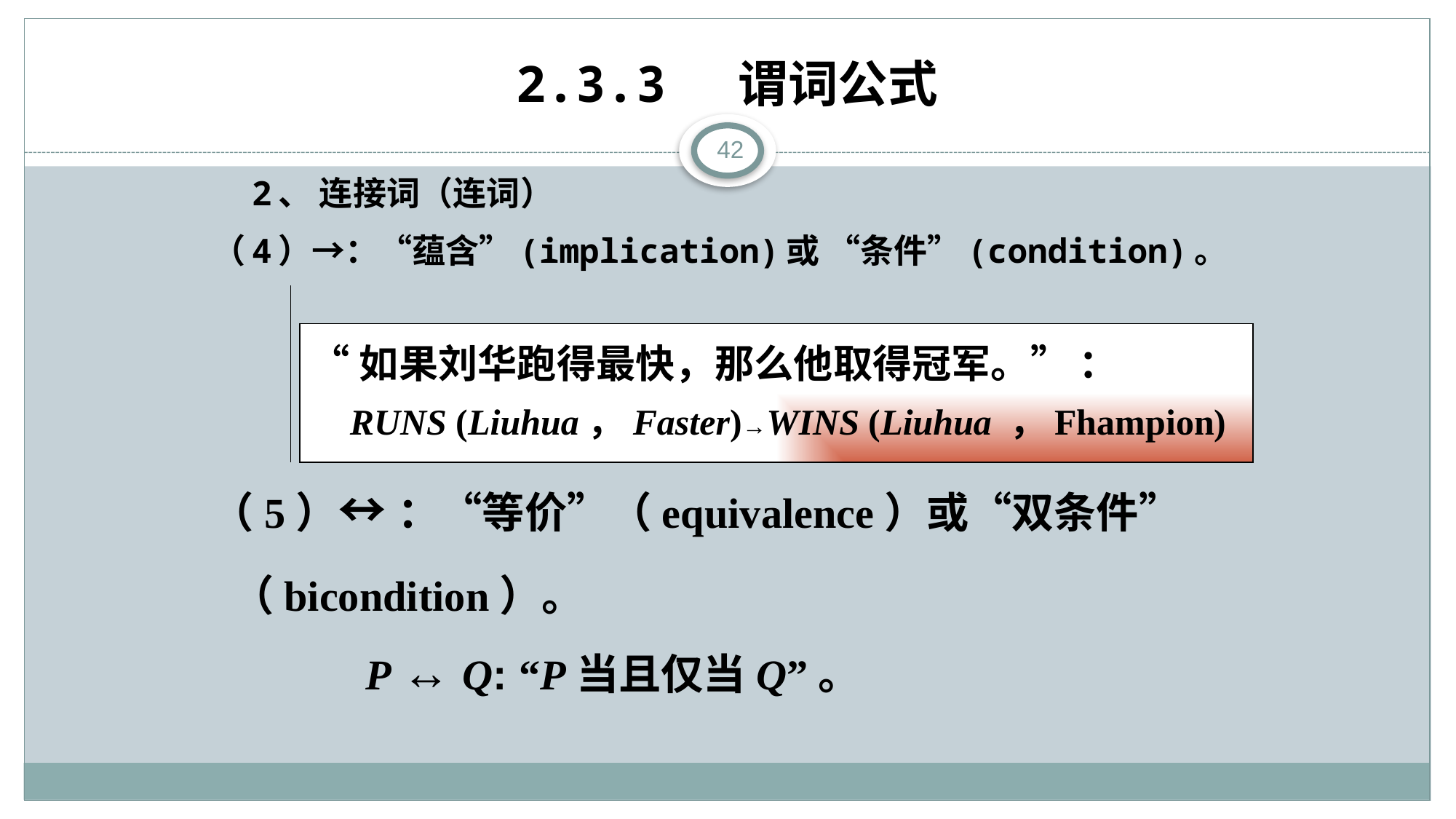

# 2.3.3  谓词公式
42
  2、 连接词（连词）
（4）→：“蕴含”(implication)或 “条件”(condition)。

“如果刘华跑得最快，那么他取得冠军。” ：
    RUNS (Liuhua，Faster)→WINS (Liuhua ，Fhampion)

（5）↔ ：“等价”（equivalence）或“双条件”
 （bicondition）。
             P ↔ Q: “P当且仅当Q”。